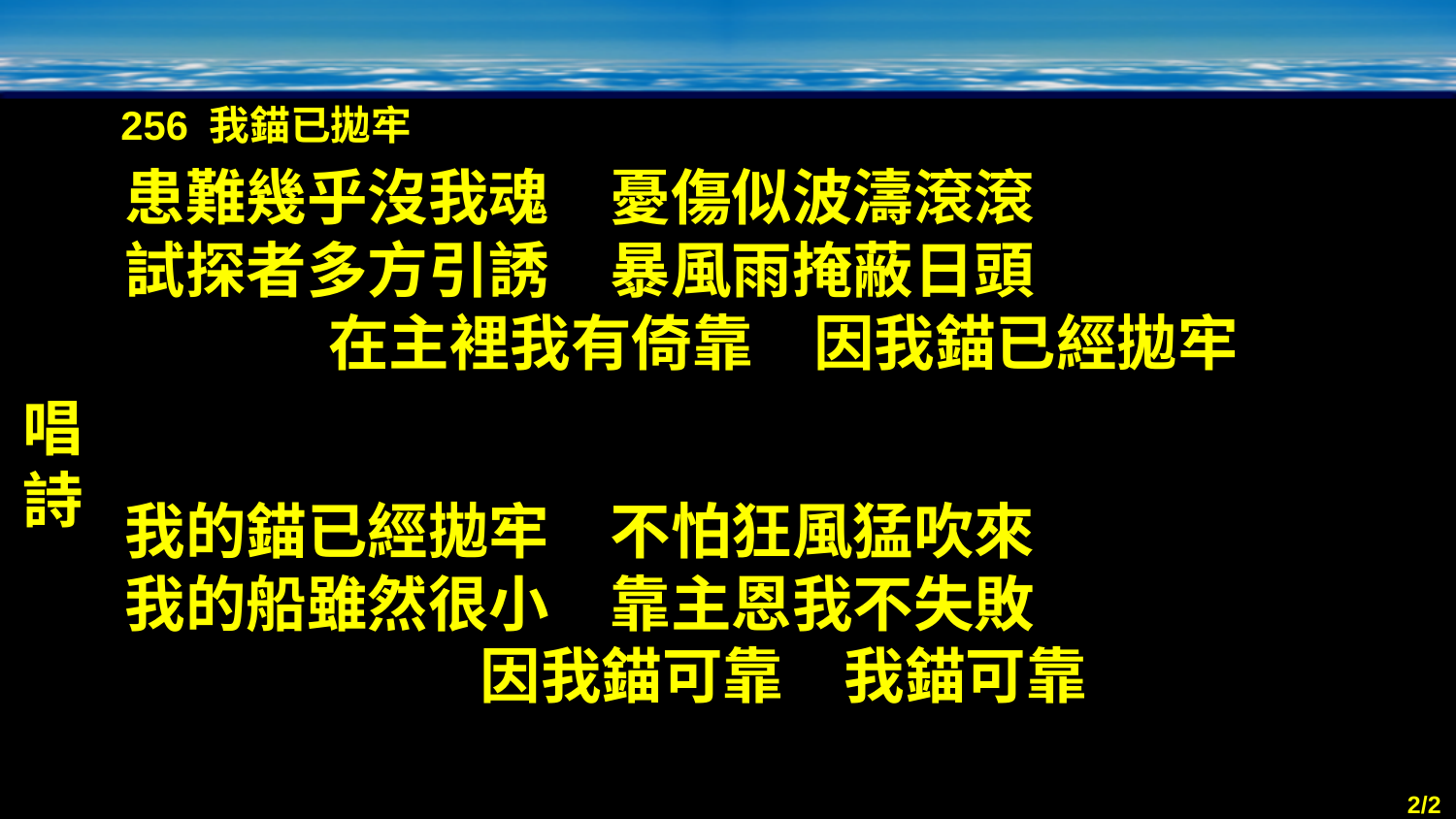

256 我錨已拋牢
唱詩
患難幾乎沒我魂　憂傷似波濤滾滾
試探者多方引誘　暴風雨掩蔽日頭
在主裡我有倚靠　因我錨已經拋牢
我的錨已經拋牢　不怕狂風猛吹來
我的船雖然很小　靠主恩我不失敗
因我錨可靠　我錨可靠
2/2